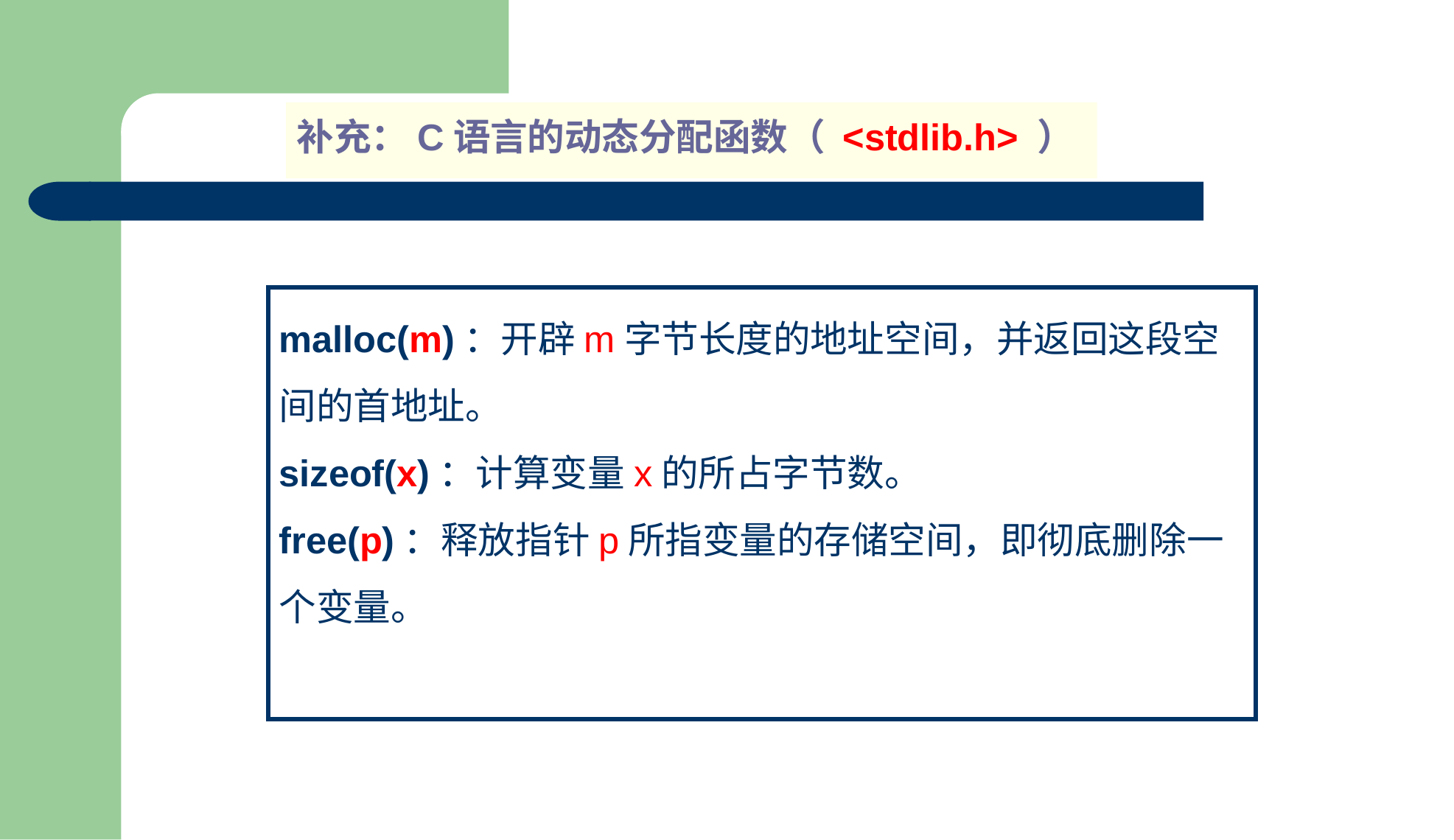

补充：C语言的动态分配函数（ <stdlib.h> ）
malloc(m)：开辟m字节长度的地址空间，并返回这段空间的首地址。
sizeof(x)：计算变量x的所占字节数。
free(p)：释放指针p所指变量的存储空间，即彻底删除一个变量。